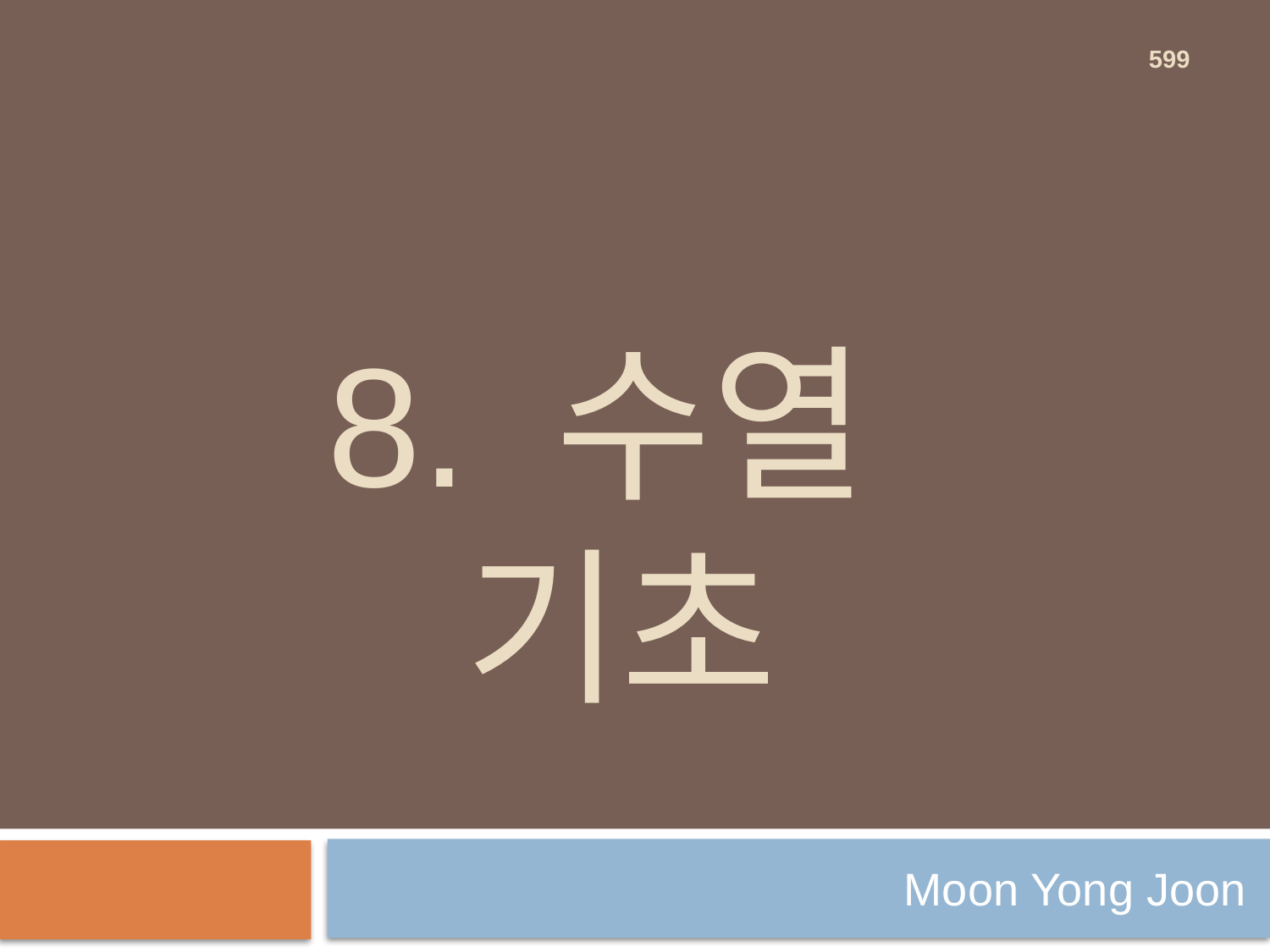

599
# 8. 수열 기초
Moon Yong Joon